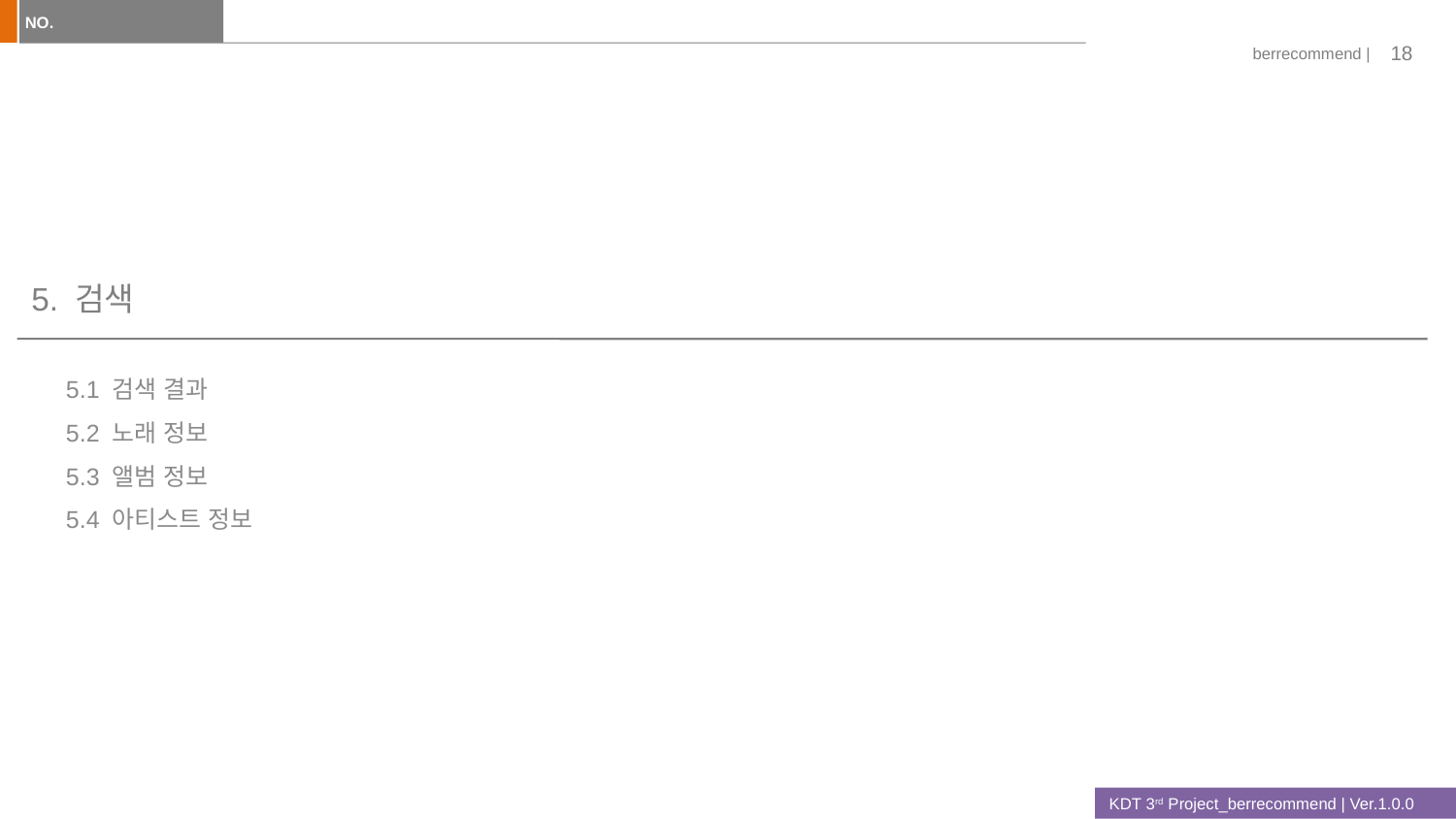

18
# 5. 검색
5.1 검색 결과
5.2 노래 정보
5.3 앨범 정보
5.4 아티스트 정보